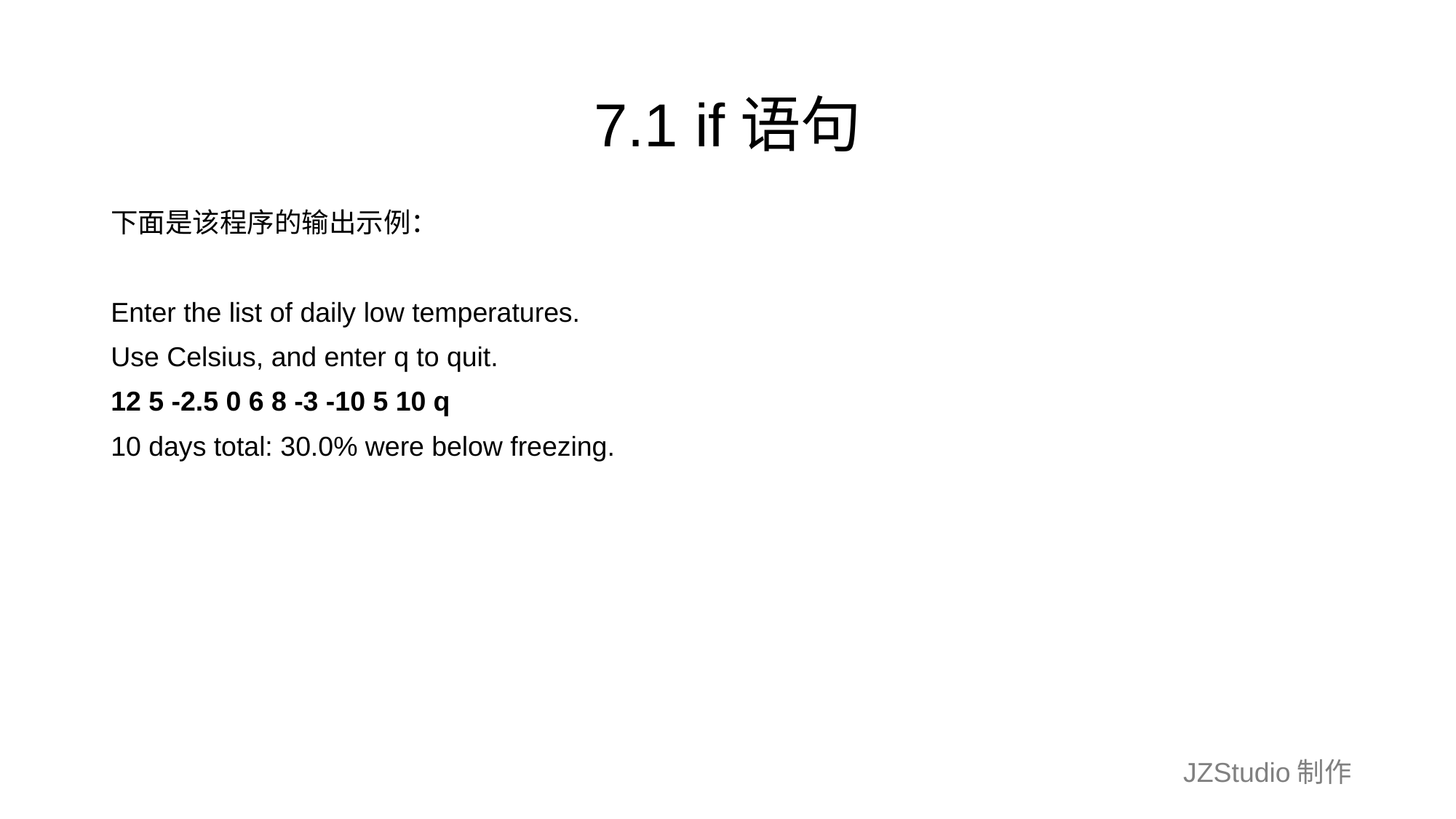

# 7.1 if语句
下面是该程序的输出示例：

Enter the list of daily low temperatures.
Use Celsius, and enter q to quit.
12 5 -2.5 0 6 8 -3 -10 5 10 q
10 days total: 30.0% were below freezing.